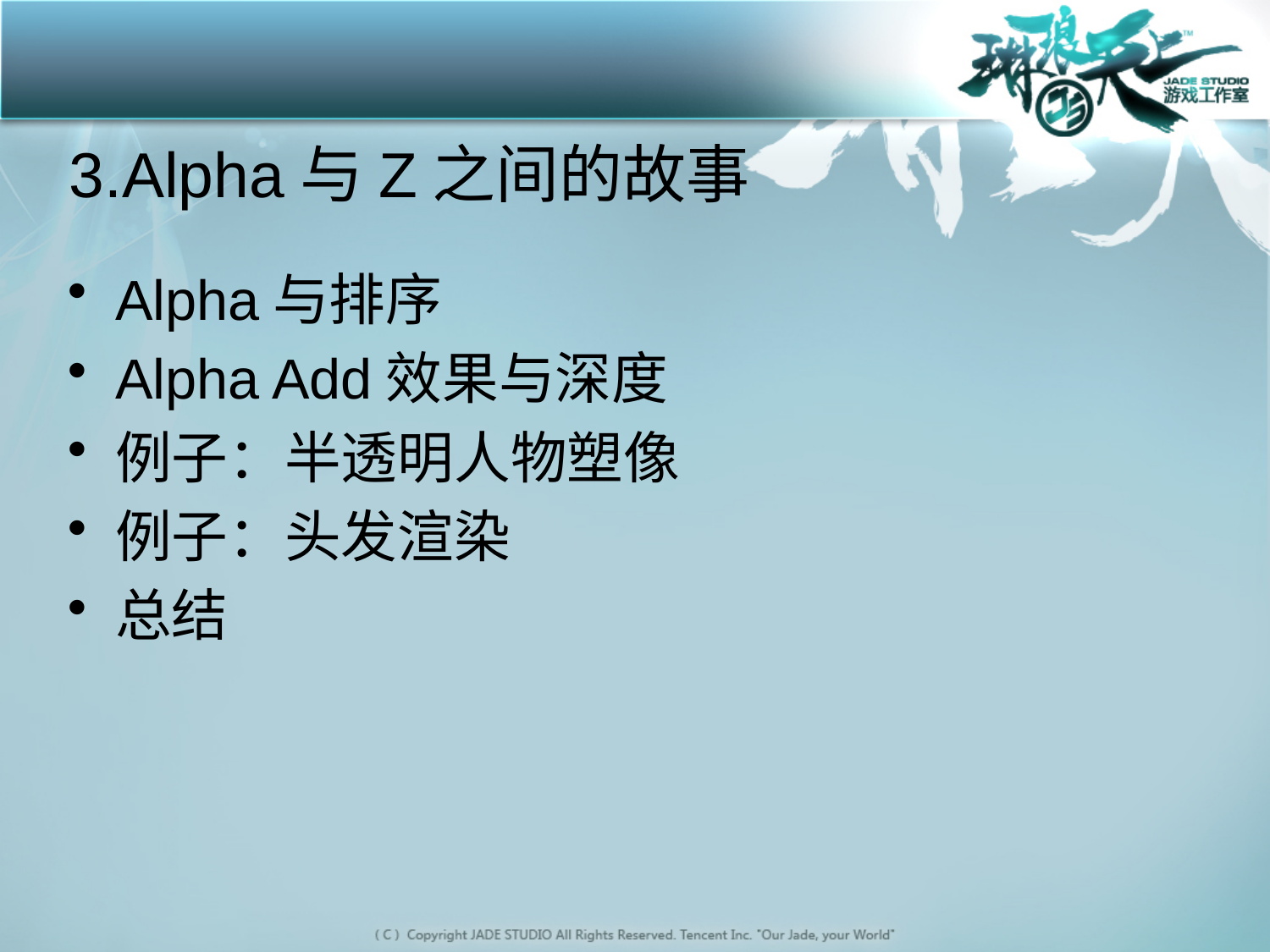

# 3.Alpha与Z之间的故事
Alpha与排序
Alpha Add效果与深度
例子：半透明人物塑像
例子：头发渲染
总结